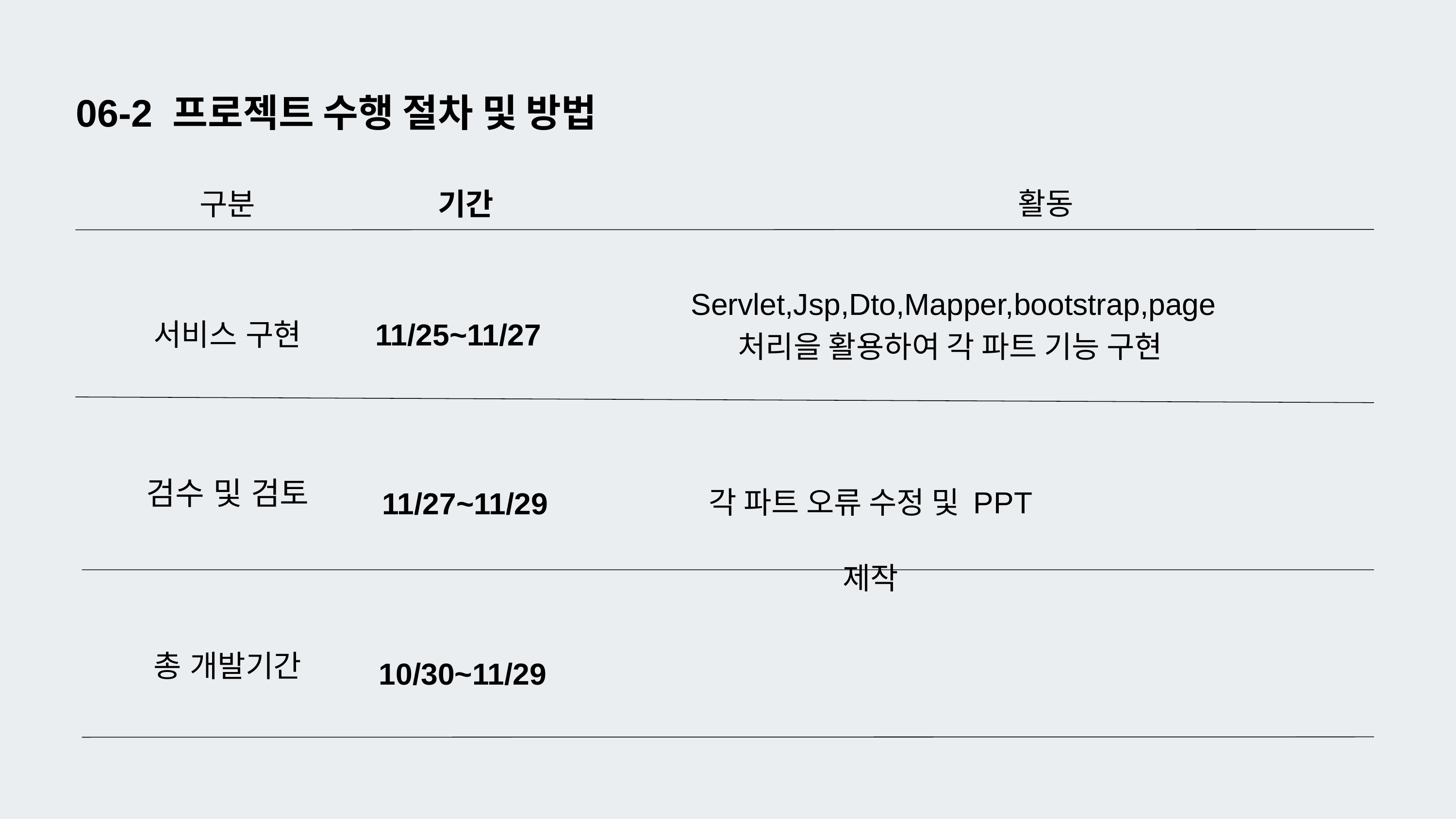

06-2 프로젝트 수행 절차 및 방법
활동
구분
기간

서비스 구현
11/25~11/27
Servlet,Jsp,Dto,Mapper,bootstrap,page
처리을 활용하여 각 파트 기능 구현

각 파트 오류 수정 및 PPT 제작
11/27~11/29
검수 및 검토

10/30~11/29
총 개발기간